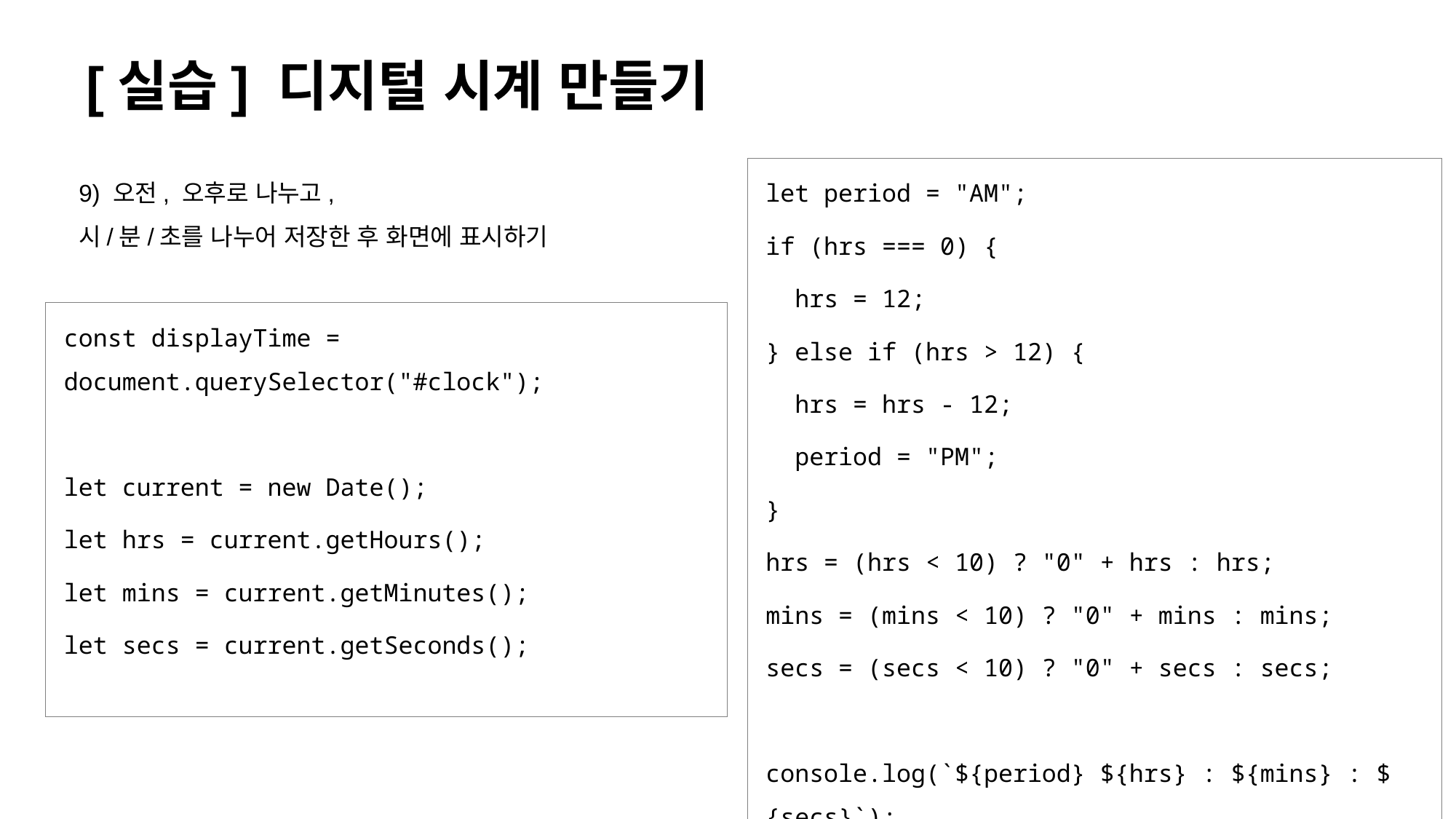

# [실습] 디지털 시계 만들기
9) 오전, 오후로 나누고,
시/분/초를 나누어 저장한 후 화면에 표시하기
let period = "AM";
if (hrs === 0) {
  hrs = 12;
} else if (hrs > 12) {
  hrs = hrs - 12;
  period = "PM";
}
hrs = (hrs < 10) ? "0" + hrs : hrs;
mins = (mins < 10) ? "0" + mins : mins;
secs = (secs < 10) ? "0" + secs : secs;

console.log(`${period} ${hrs} : ${mins} : ${secs}`);

const displayTime = document.querySelector("#clock");

let current = new Date();
let hrs = current.getHours();
let mins = current.getMinutes();
let secs = current.getSeconds();